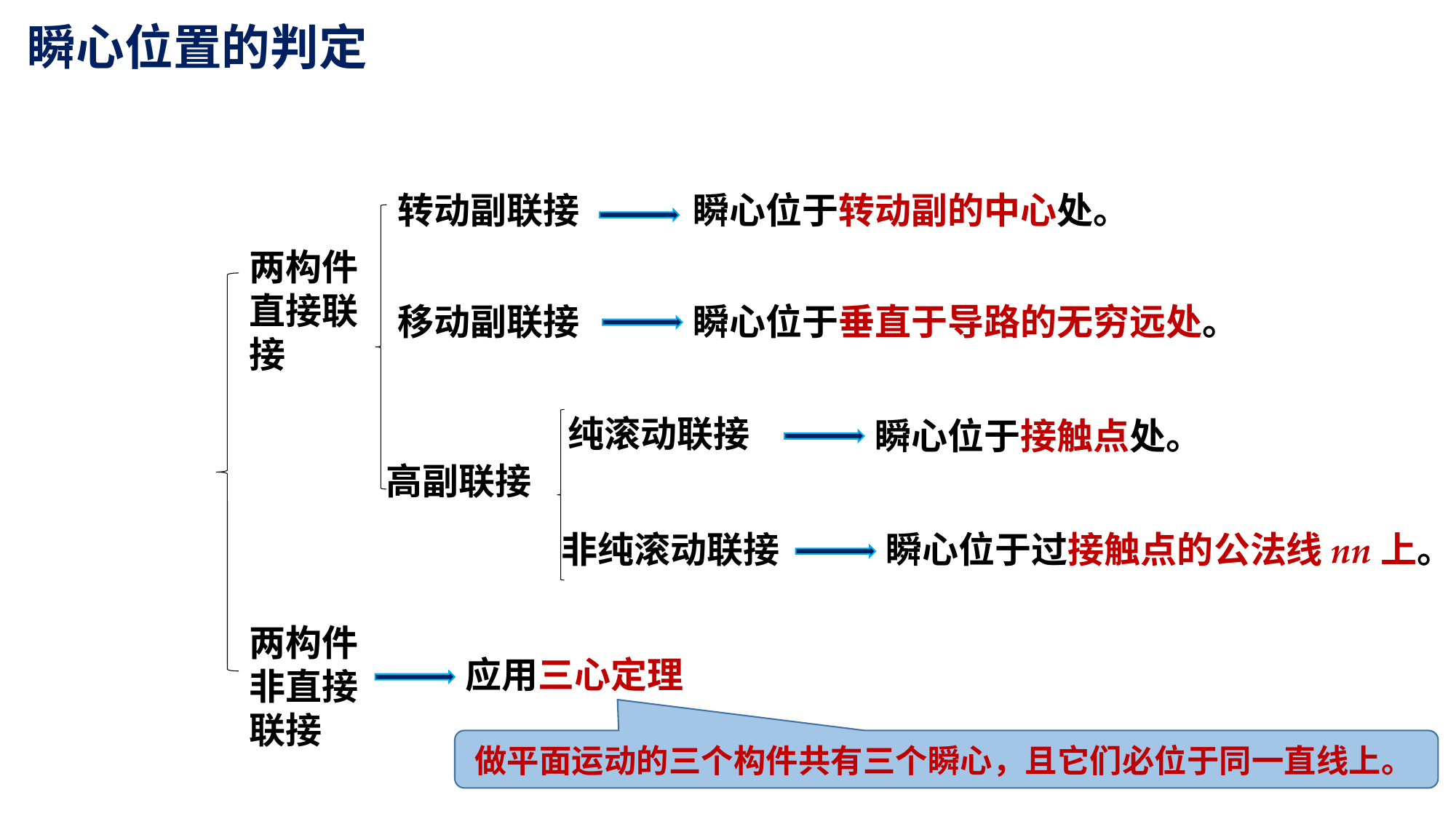

瞬心位置的判定

转动副联接
瞬心位于转动副的中心处。

两构件直接联接

移动副联接
瞬心位于垂直于导路的无穷远处。

纯滚动联接
瞬心位于接触点处。

高副联接
非纯滚动联接
瞬心位于过接触点的公法线nn上。

两构件非直接联接
应用三心定理

做平面运动的三个构件共有三个瞬心，且它们必位于同一直线上。